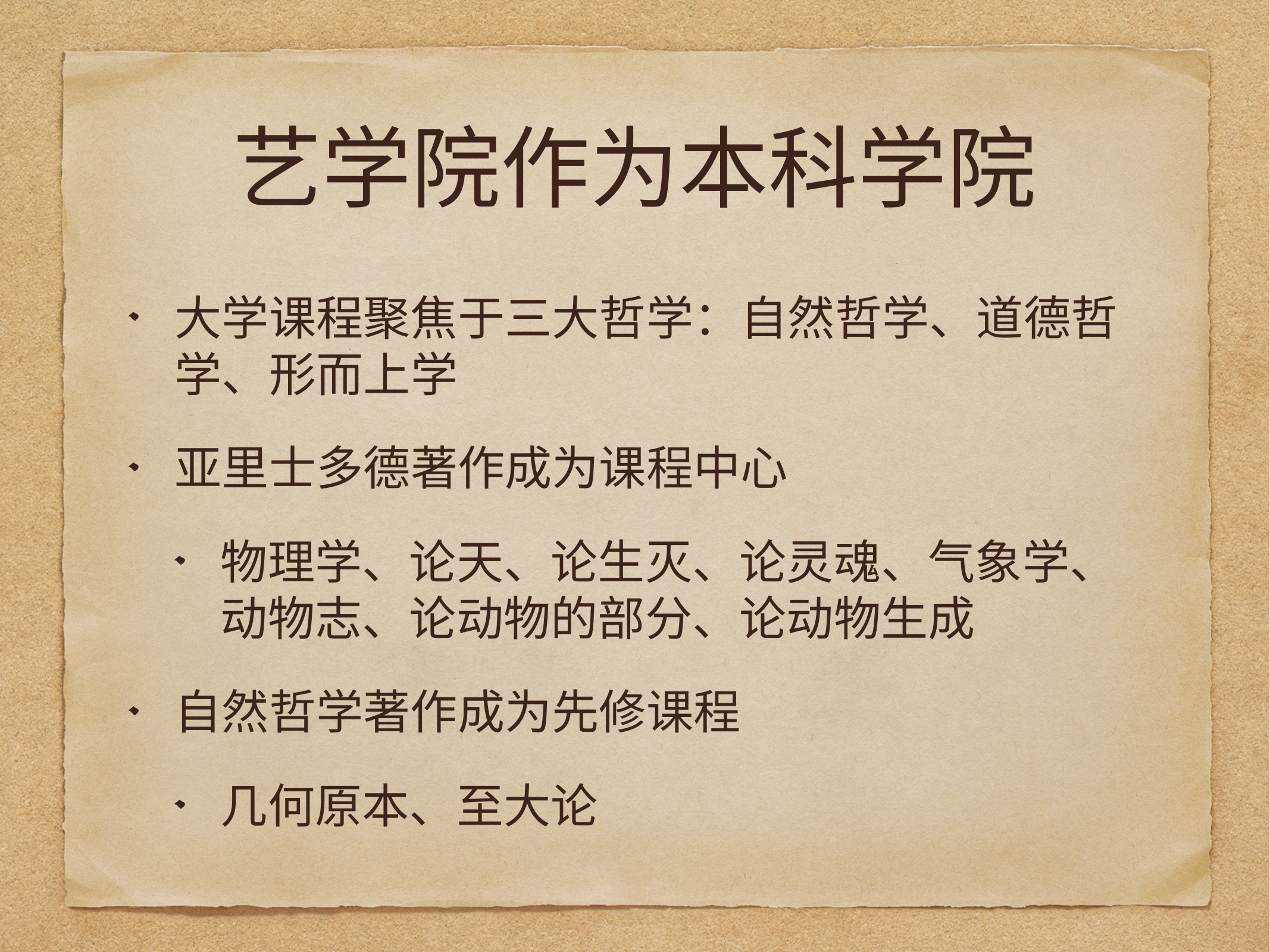

# 艺学院作为本科学院
大学课程聚焦于三大哲学：自然哲学、道德哲学、形而上学
亚里士多德著作成为课程中心
物理学、论天、论生灭、论灵魂、气象学、动物志、论动物的部分、论动物生成
自然哲学著作成为先修课程
几何原本、至大论